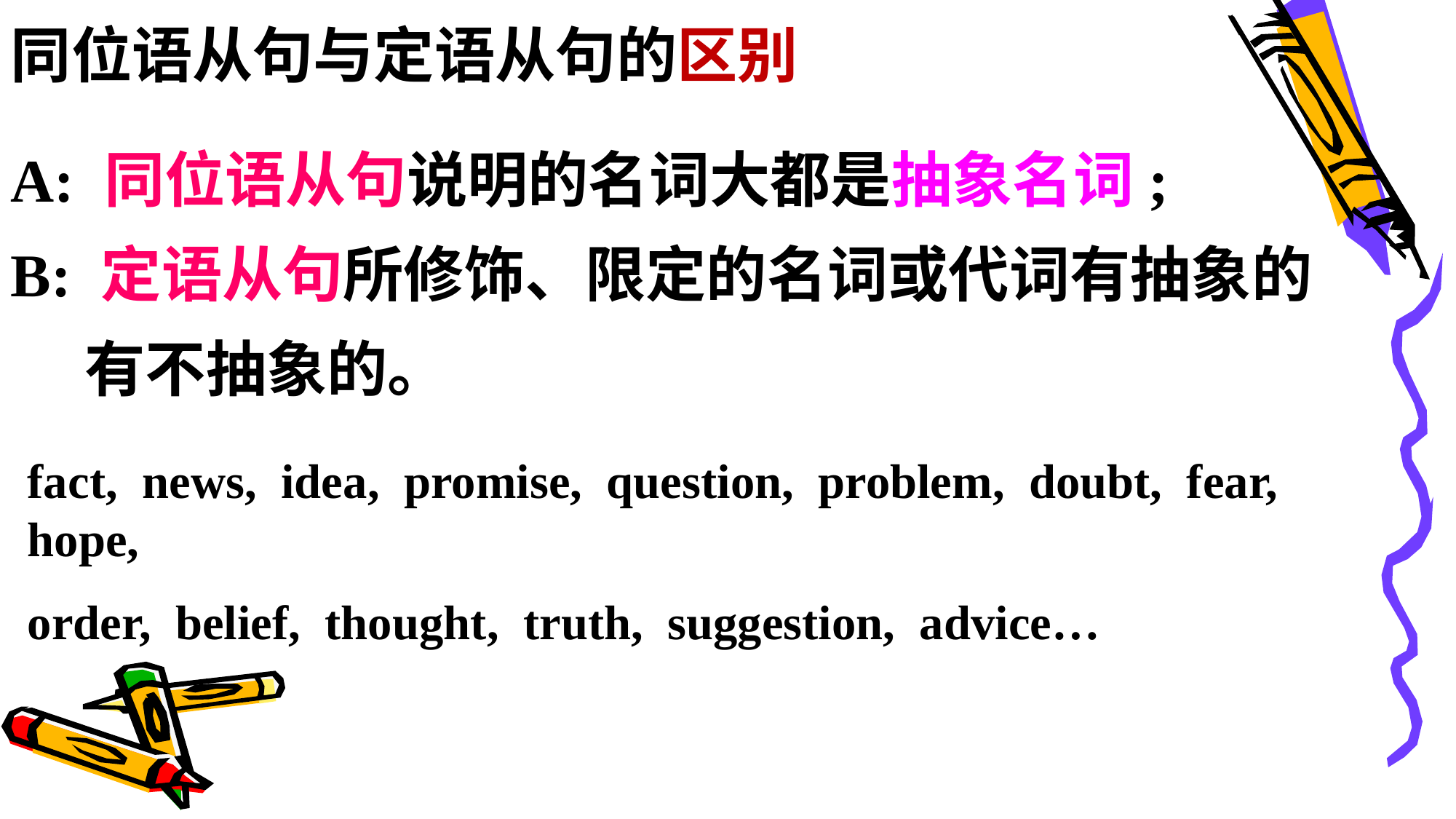

同位语从句与定语从句的区别
A: 同位语从句说明的名词大都是抽象名词;
B: 定语从句所修饰、限定的名词或代词有抽象的有不抽象的。

fact,  news,  idea,  promise,  question,  problem,  doubt,  fear,  hope,
order,  belief,  thought,  truth,  suggestion,  advice…